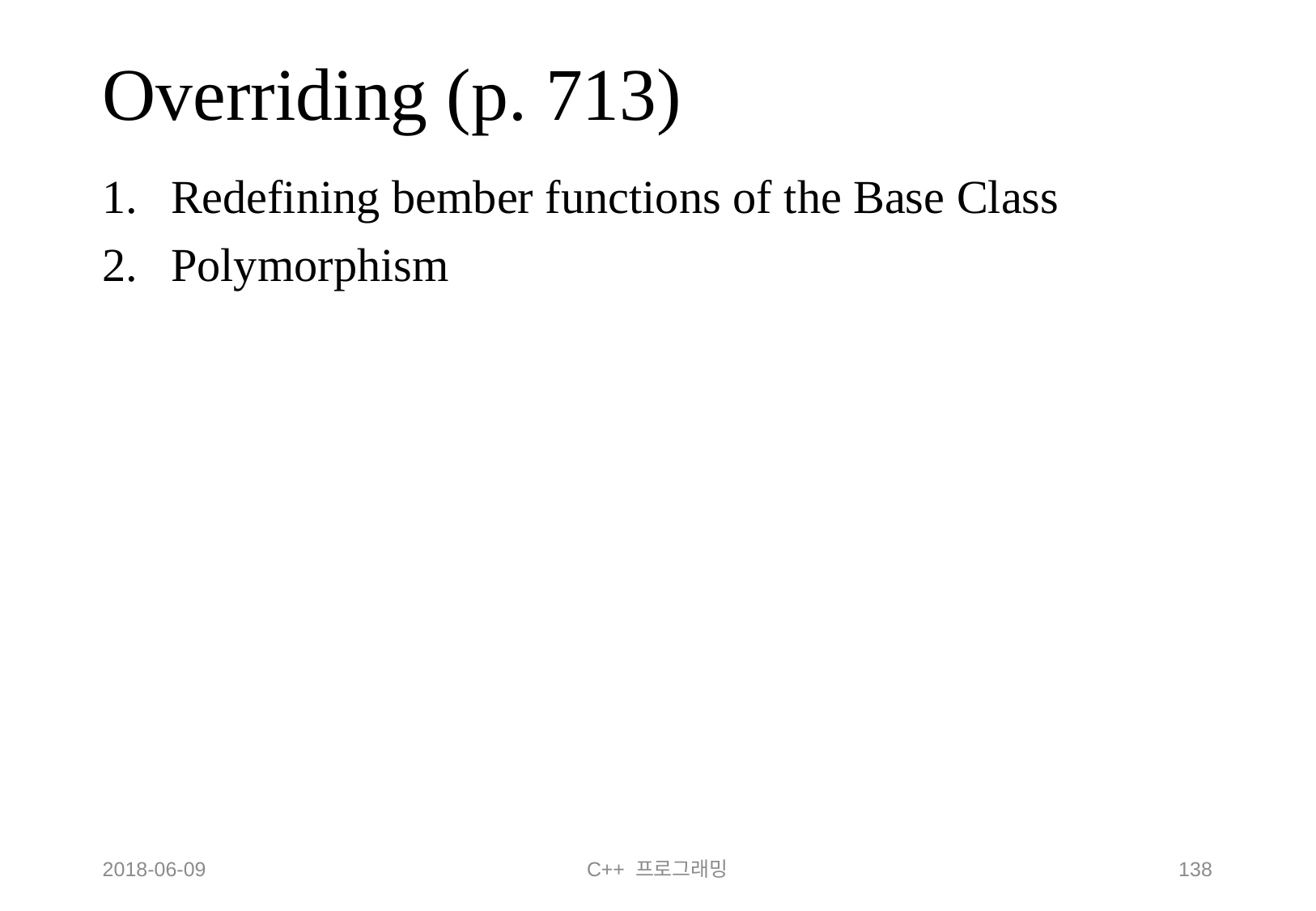

# Overriding (p. 713)
Redefining bember functions of the Base Class
Polymorphism
2018-06-09
C++ 프로그래밍
138